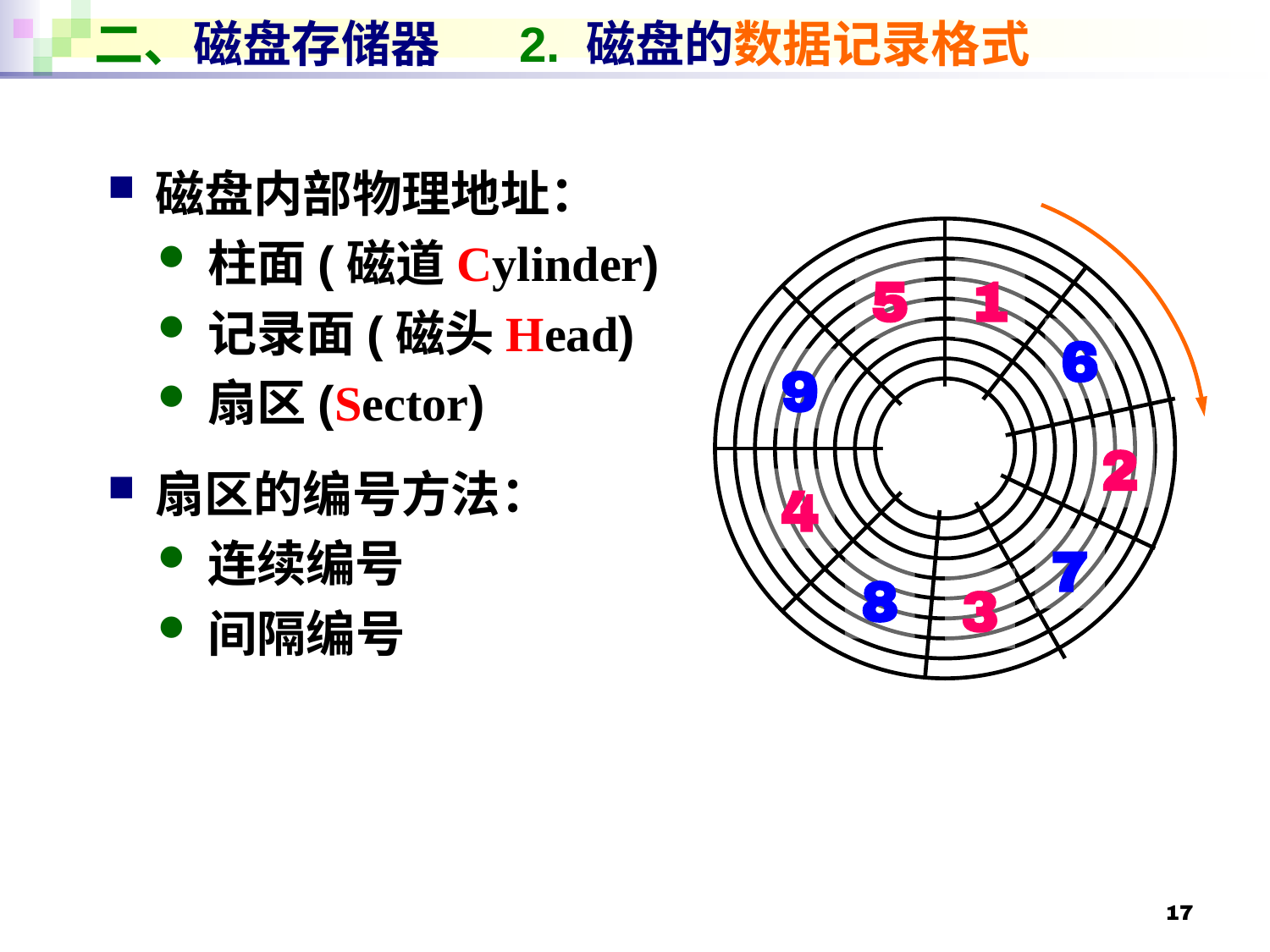

# 二、磁盘存储器      2. 磁盘的数据记录格式
磁盘内部物理地址：
柱面(磁道Cylinder)
记录面(磁头Head)
扇区(Sector)
扇区的编号方法：
连续编号
间隔编号

5
1

6

9

2
4
7
8
3
17